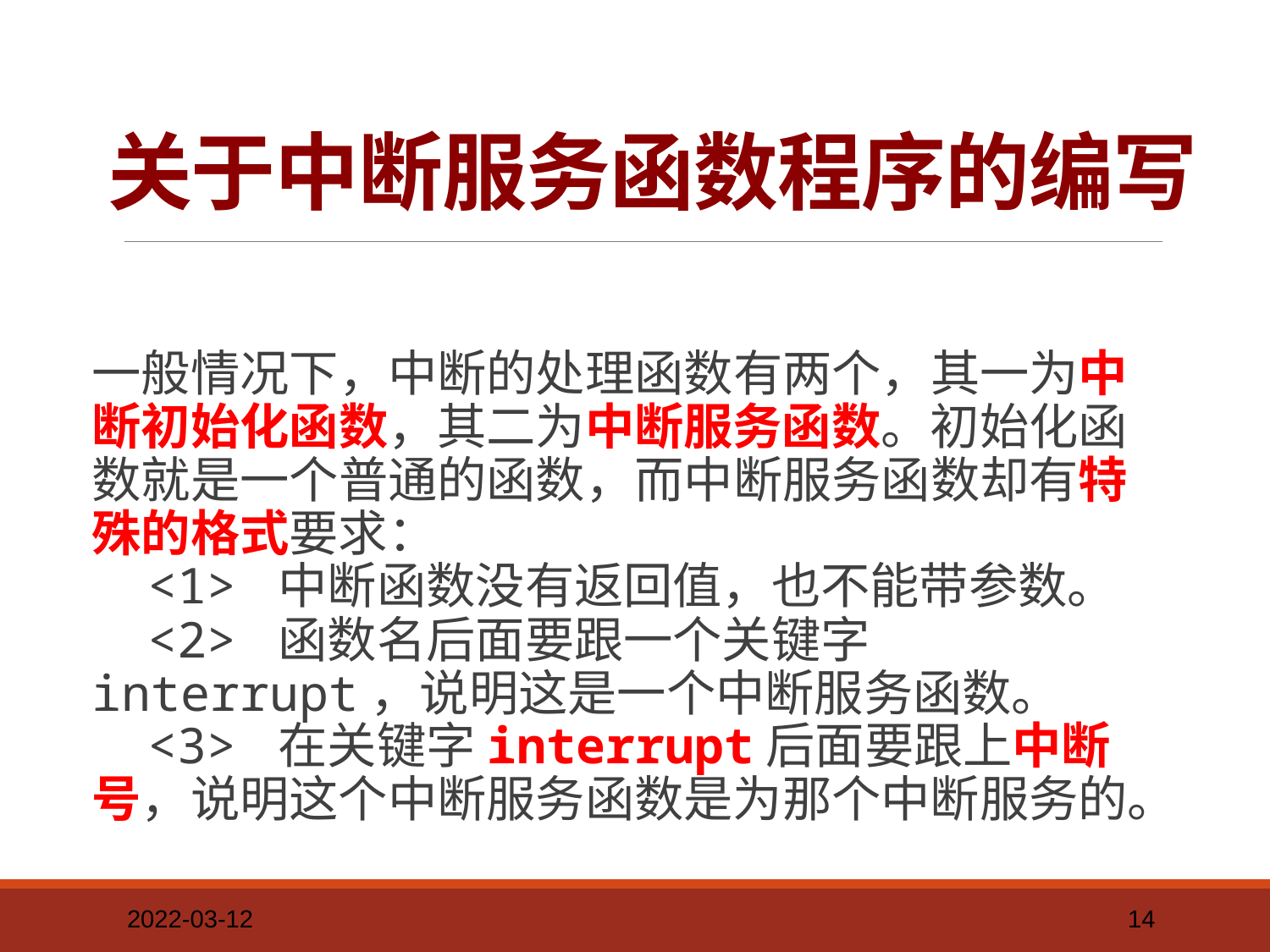

# 关于中断服务函数程序的编写
一般情况下，中断的处理函数有两个，其一为中断初始化函数，其二为中断服务函数。初始化函数就是一个普通的函数，而中断服务函数却有特殊的格式要求：
    <1> 中断函数没有返回值，也不能带参数。
    <2> 函数名后面要跟一个关键字interrupt，说明这是一个中断服务函数。
    <3> 在关键字interrupt后面要跟上中断号，说明这个中断服务函数是为那个中断服务的。

2022-03-12
14